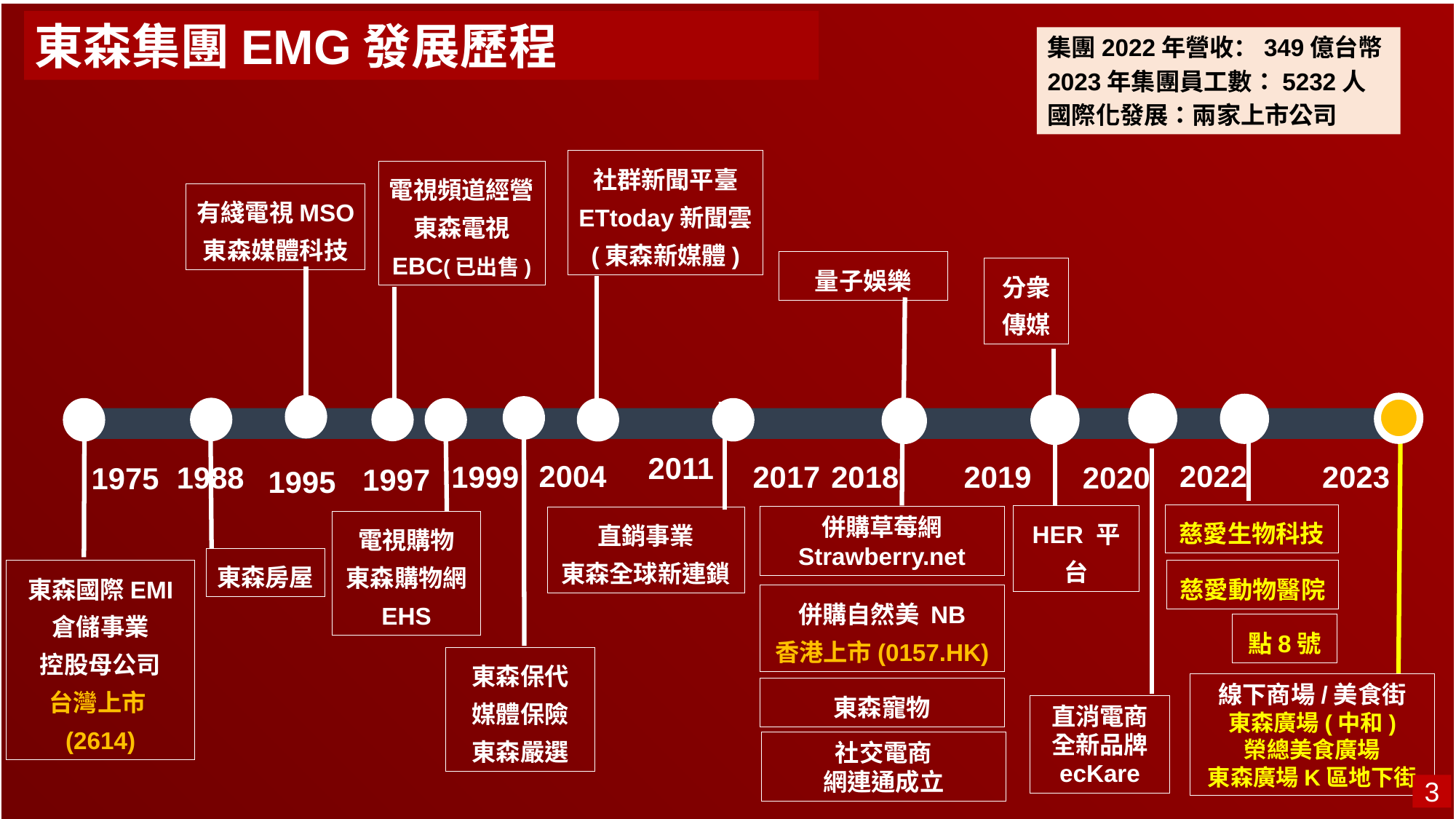

j2
東森集團EMG發展歷程
集團2022年營收：349億台幣
2023年集團員工數：5232人
國際化發展：兩家上市公司
社群新聞平臺
ETtoday新聞雲
(東森新媒體)
電視頻道經營
東森電視
EBC(已出售)
有綫電視MSO
東森媒體科技
量子娛樂
分衆
傳媒

2011
2022
2004
2019
2023
2018
1999
2017
2020
1988
1975
1997
1995
慈愛生物科技
HER 平台
併購草莓網
Strawberry.net
直銷事業
東森全球新連鎖
電視購物
東森購物網
EHS
東森房屋
東森國際EMI
倉儲事業
控股母公司
台灣上市(2614)
慈愛動物醫院
併購自然美 NB
香港上市(0157.HK)
點8號
東森保代
媒體保險
東森嚴選
線下商場/美食街
東森廣場(中和)
榮總美食廣場
東森廣場K區地下街
東森寵物
直消電商
全新品牌
ecKare
社交電商
網連通成立
2
3